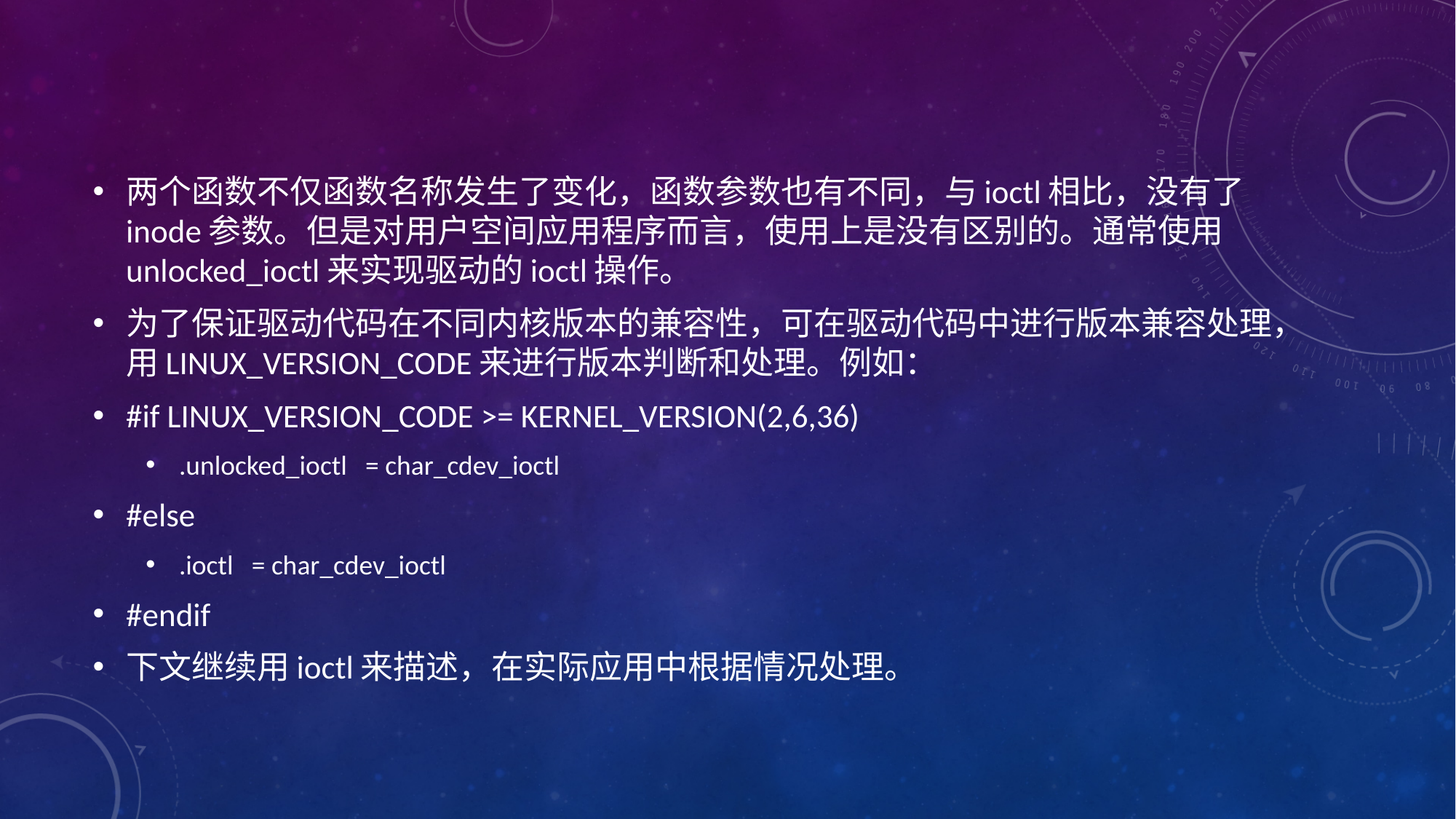

#
两个函数不仅函数名称发生了变化，函数参数也有不同，与ioctl相比，没有了inode参数。但是对用户空间应用程序而言，使用上是没有区别的。通常使用unlocked_ioctl来实现驱动的ioctl操作。
为了保证驱动代码在不同内核版本的兼容性，可在驱动代码中进行版本兼容处理，用LINUX_VERSION_CODE来进行版本判断和处理。例如：
#if LINUX_VERSION_CODE >= KERNEL_VERSION(2,6,36)
.unlocked_ioctl   = char_cdev_ioctl
#else
.ioctl   = char_cdev_ioctl
#endif
下文继续用ioctl来描述，在实际应用中根据情况处理。